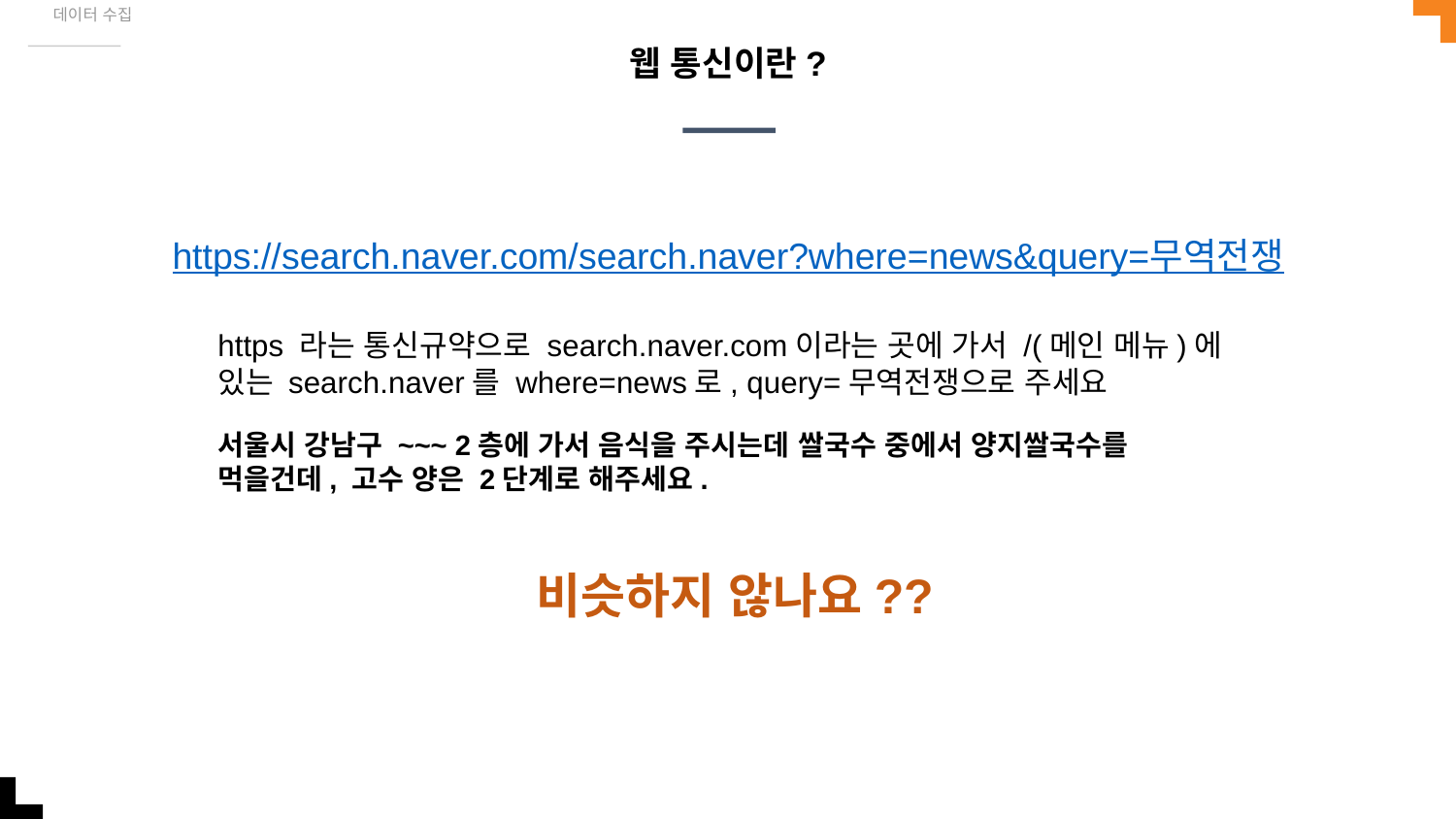

데이터 수집
# 웹 통신이란?
https://search.naver.com/search.naver?where=news&query=무역전쟁
https 라는 통신규약으로 search.naver.com이라는 곳에 가서 /(메인 메뉴)에 있는 search.naver를 where=news로, query=무역전쟁으로 주세요
서울시 강남구 ~~~ 2층에 가서 음식을 주시는데 쌀국수 중에서 양지쌀국수를 먹을건데, 고수 양은 2단계로 해주세요.
비슷하지 않나요??
비슷하지 않나요??
비슷하지 않나요??
비슷하지 않나요??